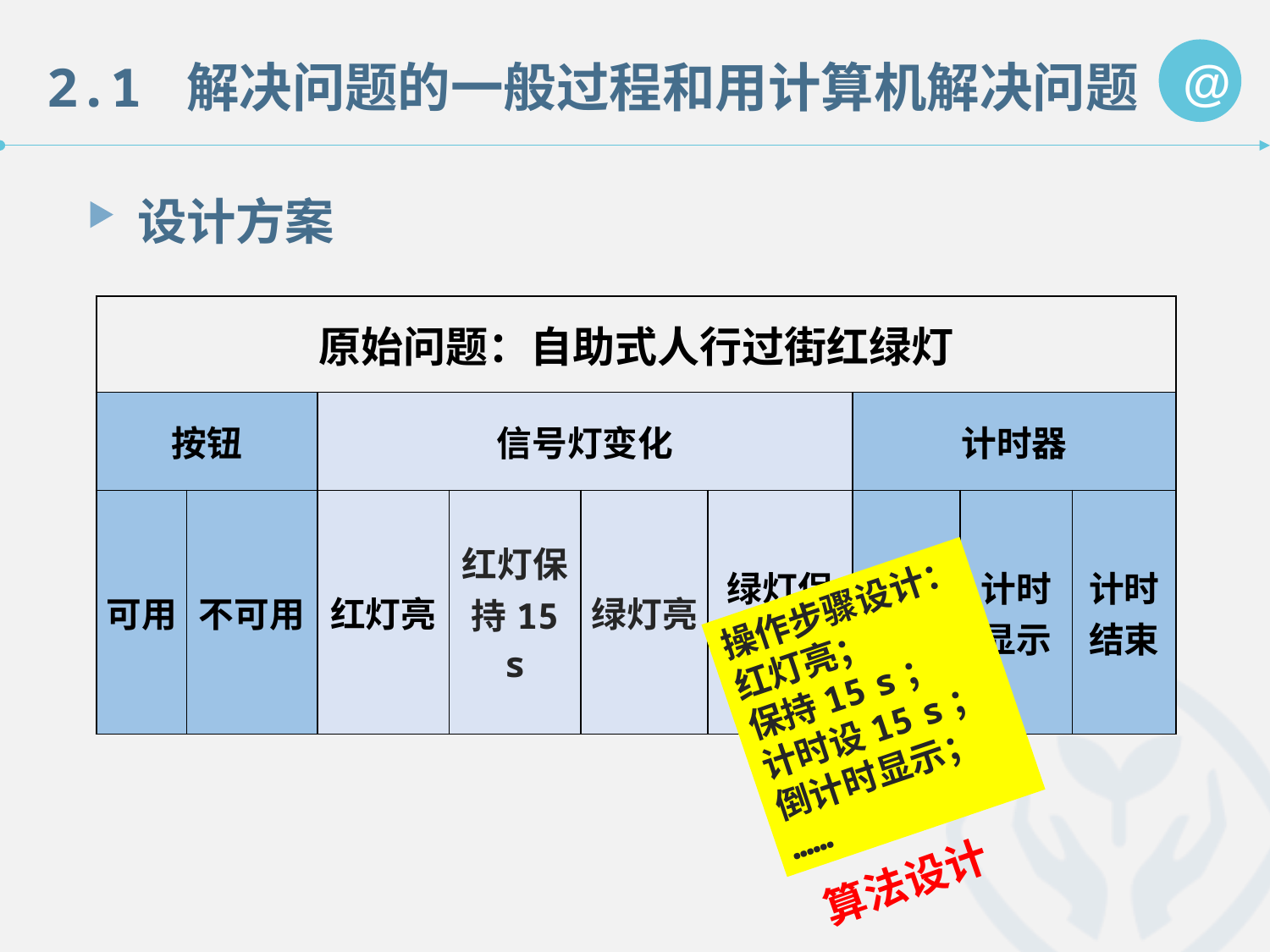

设计方案

| 原始问题：自助式人行过街红绿灯 |  |  |  |  |  |  |  |  |
| --- | --- | --- | --- | --- | --- | --- | --- | --- |
| 按钮 |  | 信号灯变化 |  |  |  | 计时器 |  |  |
| 可用 | 不可用 | 红灯亮 | 红灯保持15 s | 绿灯亮 | 绿灯保持20 s | 设定时间 | 计时 显示 | 计时结束 |
操作步骤设计：
红灯亮；
保持15 s；
计时设15 s；
倒计时显示；
……
算法设计